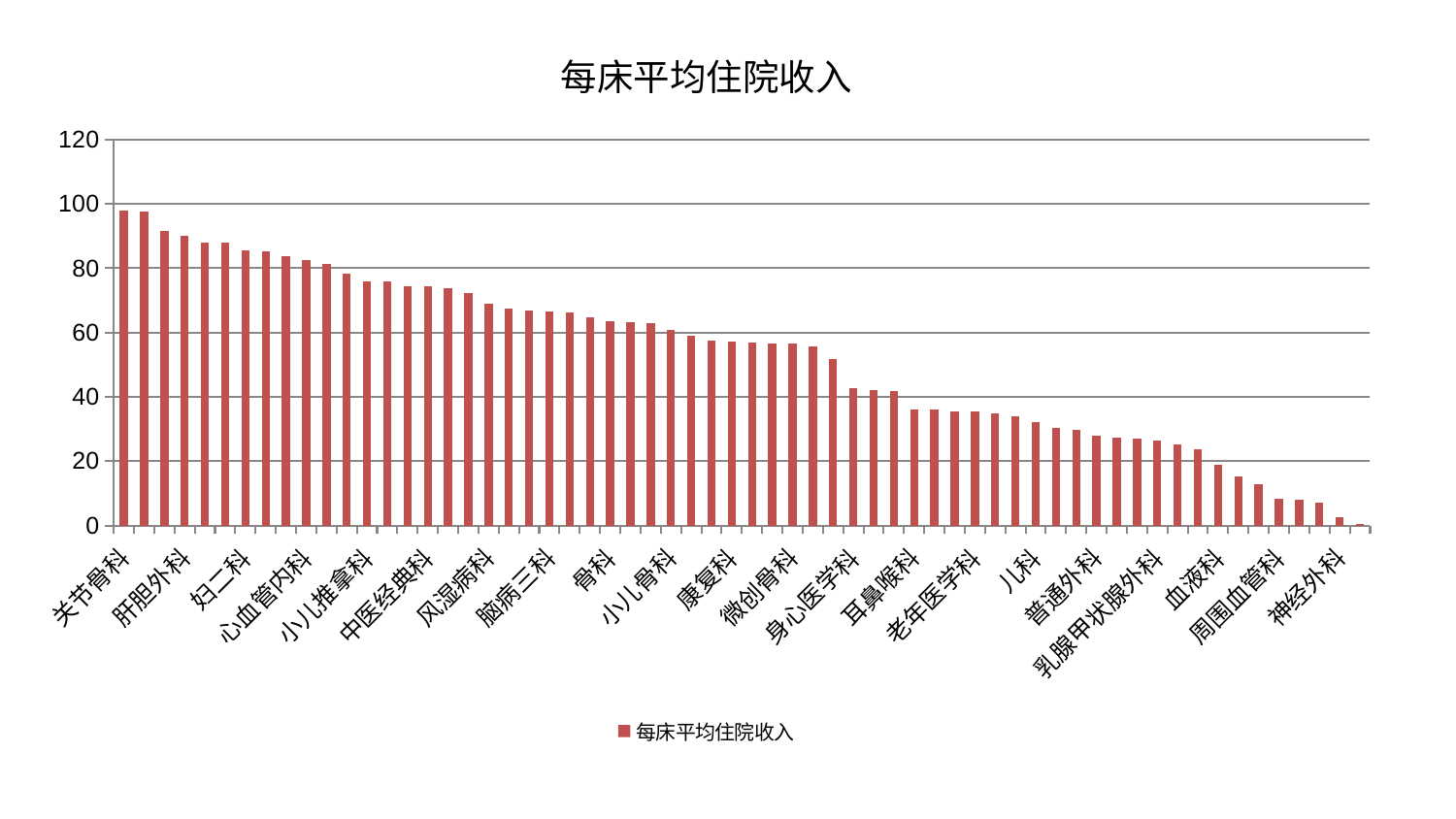

### Chart: 每床平均住院收入

| Category | 每床平均住院收入 |
|---|---|
| 关节骨科 | 97.96814175725376 |
| 西区重症医学科 | 97.5905233396388 |
| 中医外治中心 | 91.66660080827992 |
| 肝胆外科 | 90.07032900340826 |
| 显微骨科 | 88.07690174186042 |
| 创伤骨科 | 87.9856607231002 |
| 妇二科 | 85.63246986128763 |
| 脑病一科 | 85.4106686326113 |
| 泌尿外科 | 83.62254951976746 |
| 心血管内科 | 82.59196581171018 |
| 脾胃科消化科合并 | 81.40676401115337 |
| 东区重症医学科 | 78.19261709949272 |
| 小儿推拿科 | 75.98035510265144 |
| 重症医学科 | 75.85671270354837 |
| 口腔科 | 74.43911633625162 |
| 中医经典科 | 74.34834963439808 |
| 妇科妇二科合并 | 73.90933210080206 |
| 推拿科 | 72.32545777300199 |
| 风湿病科 | 68.83379745083651 |
| 针灸科 | 67.46276960336543 |
| 脊柱骨科 | 66.70692469563626 |
| 脑病三科 | 66.67339943447107 |
| 肝病科 | 66.11545341569824 |
| 产科 | 64.61984371130738 |
| 骨科 | 63.6865634494955 |
| 皮肤科 | 63.09350403593499 |
| 脾胃病科 | 62.8160394263368 |
| 小儿骨科 | 60.7498174766049 |
| 肛肠科 | 58.89552572092542 |
| 心病四科 | 57.376026216770114 |
| 康复科 | 57.12443908150422 |
| 妇科 | 56.973442062933955 |
| 心病三科 | 56.74957770552322 |
| 微创骨科 | 56.460009716302025 |
| 心病一科 | 55.62768914495781 |
| 运动损伤骨科 | 51.892867863223714 |
| 身心医学科 | 42.61201627150874 |
| 消化内科 | 42.1832607288831 |
| 治未病中心 | 41.717607938636434 |
| 耳鼻喉科 | 36.02592646632121 |
| 男科 | 36.005583821693165 |
| 医院 | 35.52160752228124 |
| 老年医学科 | 35.412877399202735 |
| 神经内科 | 34.850336436135976 |
| 胸外科 | 33.88522149292139 |
| 儿科 | 32.162439925089515 |
| 呼吸内科 | 30.46895363890092 |
| 综合内科 | 29.62385289706413 |
| 普通外科 | 27.831082894879945 |
| 心病二科 | 27.34069989937984 |
| 眼科 | 27.118412727201523 |
| 乳腺甲状腺外科 | 26.549431861255314 |
| 肾脏内科 | 25.07356948873145 |
| 东区肾病科 | 23.592120694182395 |
| 血液科 | 18.80691798840801 |
| 肾病科 | 15.122258184623982 |
| 脑病二科 | 12.924316092392353 |
| 周围血管科 | 8.42092603245419 |
| 肿瘤内科 | 7.955077673706912 |
| 美容皮肤科 | 7.220966029146814 |
| 神经外科 | 2.582155621818316 |
| 内分泌科 | 0.5022894679632239 |
51